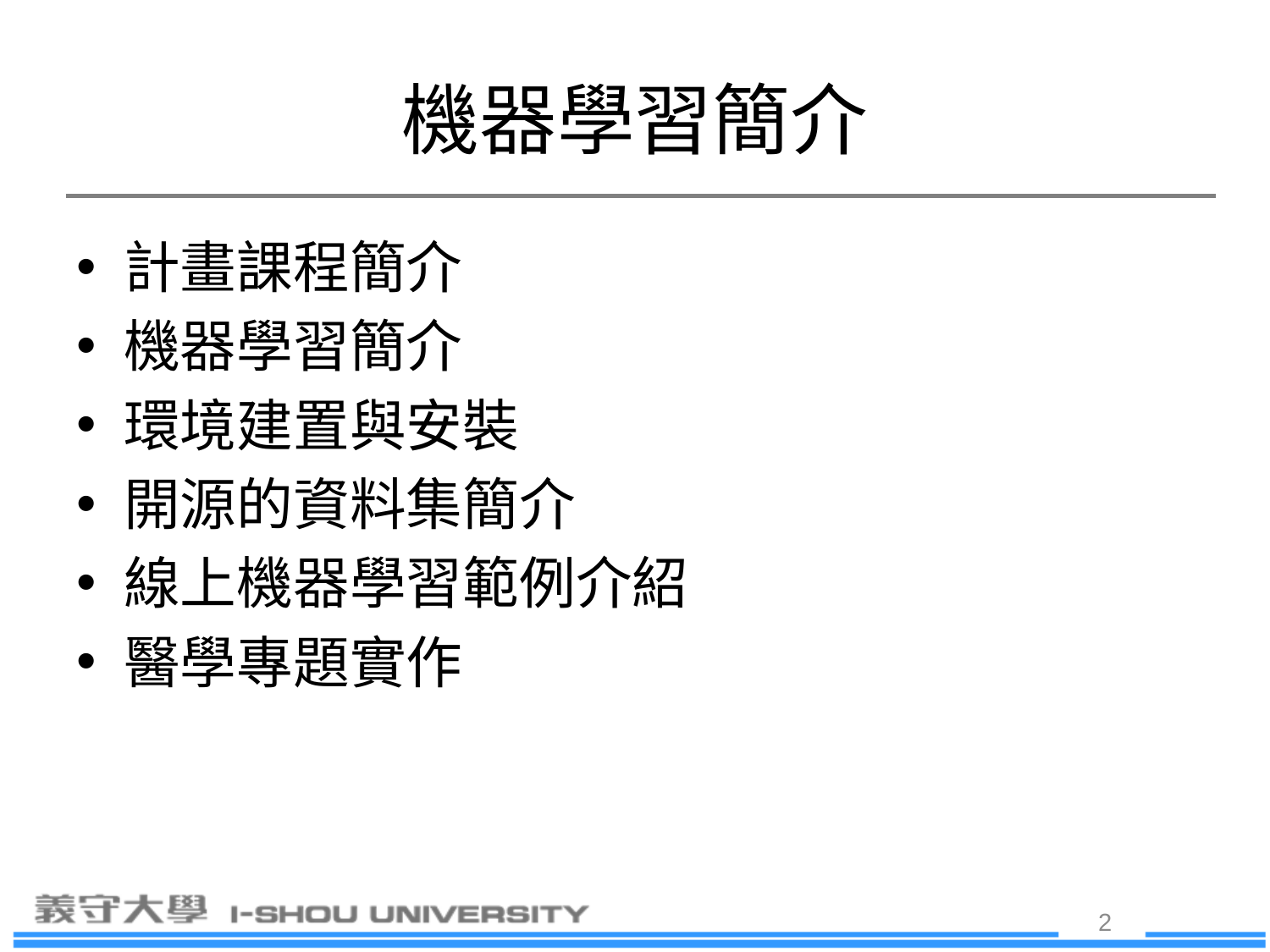

# 機器學習簡介
計畫課程簡介
機器學習簡介
環境建置與安裝
開源的資料集簡介
線上機器學習範例介紹
醫學專題實作